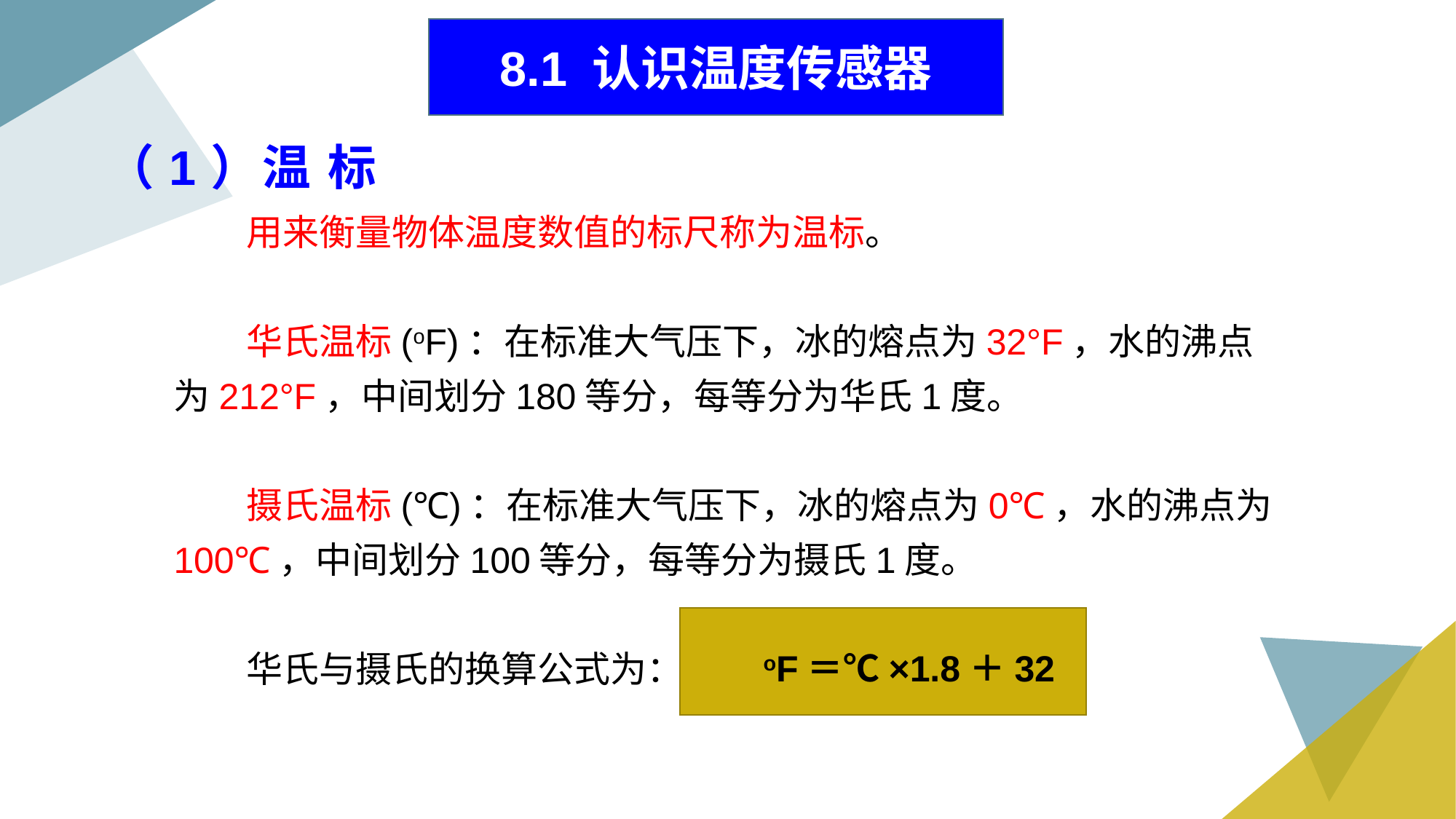

8.1 认识温度传感器
# （1）温 标
用来衡量物体温度数值的标尺称为温标。

华氏温标(oF)：在标准大气压下，冰的熔点为32°F，水的沸点为212°F，中间划分180等分，每等分为华氏1度。

摄氏温标(℃)：在标准大气压下，冰的熔点为0℃，水的沸点为100℃，中间划分100等分，每等分为摄氏1度。

华氏与摄氏的换算公式为：

oF＝℃×1.8＋32